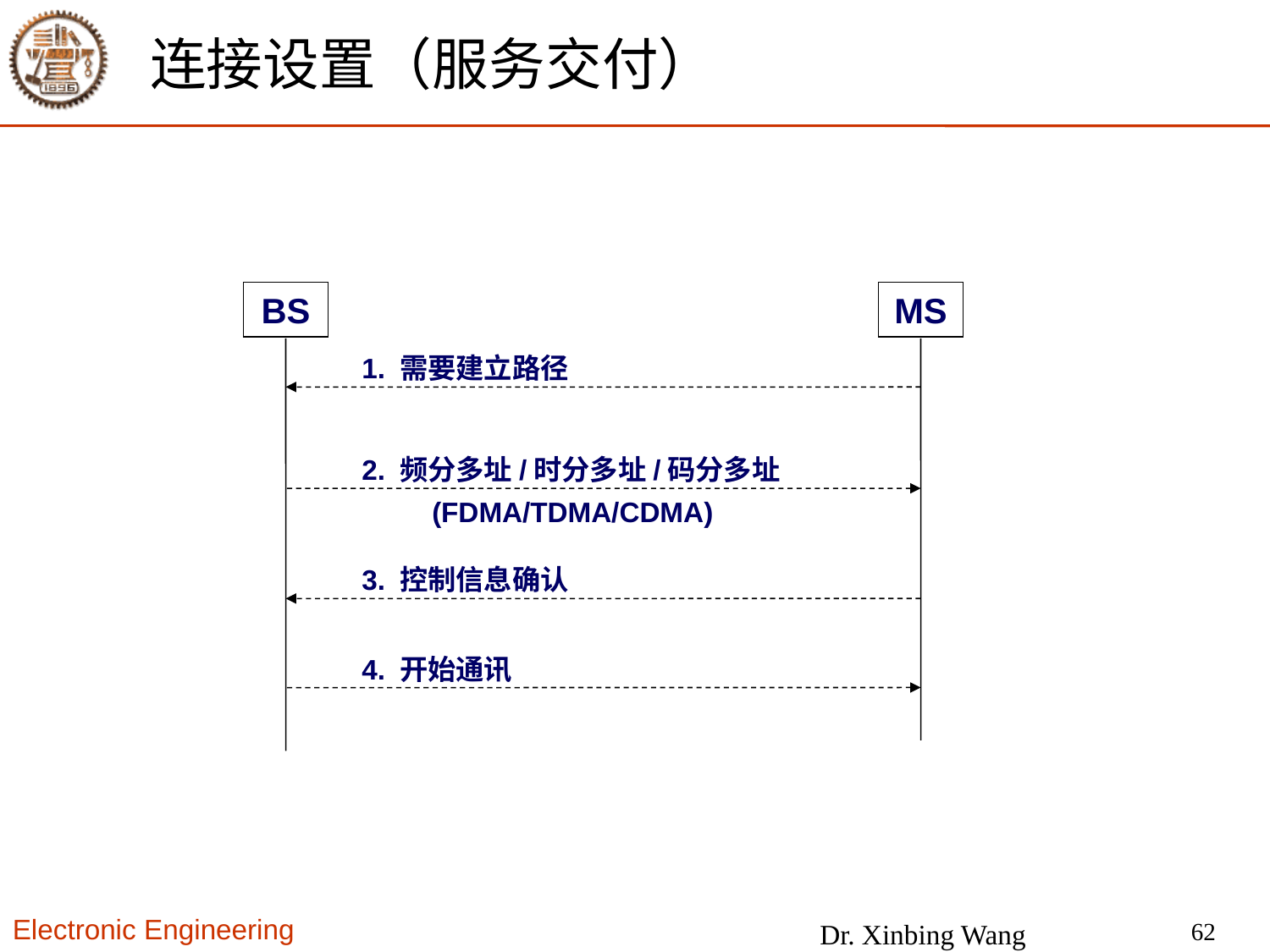

# 连接设置（服务交付）
BS
MS

1. 需要建立路径

2. 频分多址/时分多址/码分多址

         (FDMA/TDMA/CDMA)
3. 控制信息确认

4. 开始通讯

62
Dr. Xinbing Wang